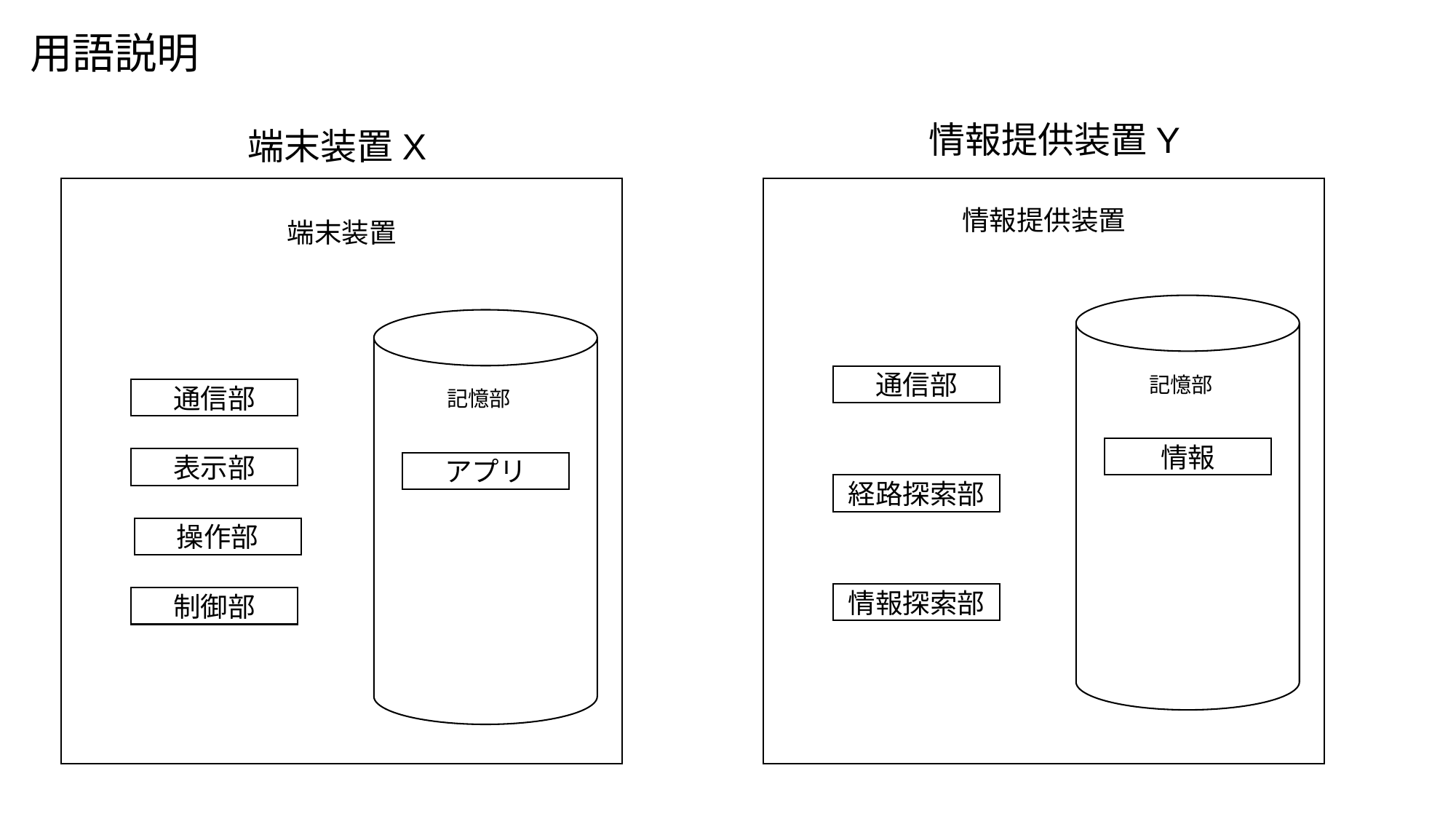

用語説明
情報提供装置Y
端末装置X

情報提供装置
端末装置

通信部
記憶部
通信部
記憶部
情報
表示部
アプリ
経路探索部
操作部
情報探索部
制御部